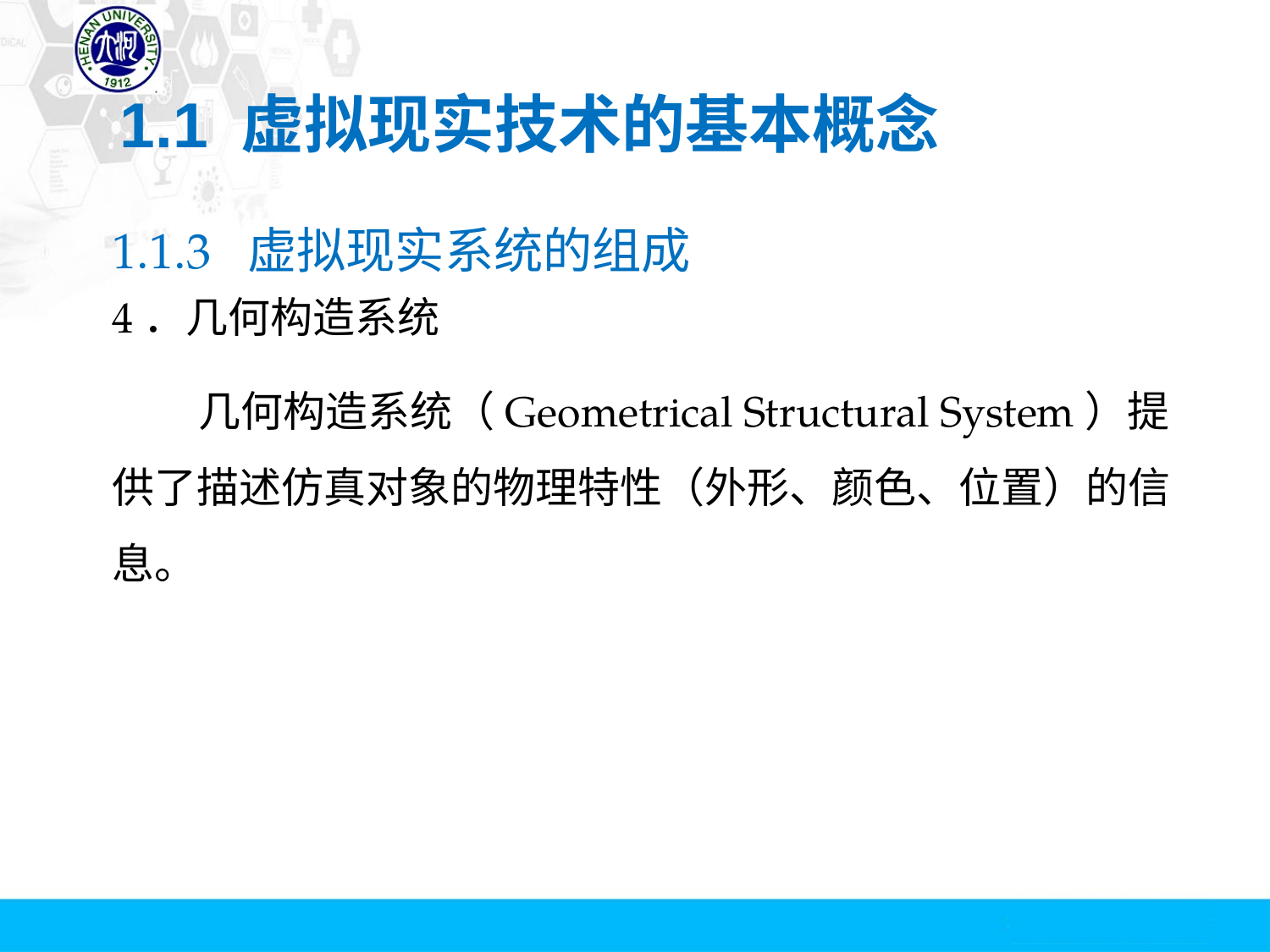

# 1.1 虚拟现实技术的基本概念
1.1.3  虚拟现实系统的组成
4．几何构造系统
        几何构造系统（Geometrical Structural System）提供了描述仿真对象的物理特性（外形、颜色、位置）的信息。